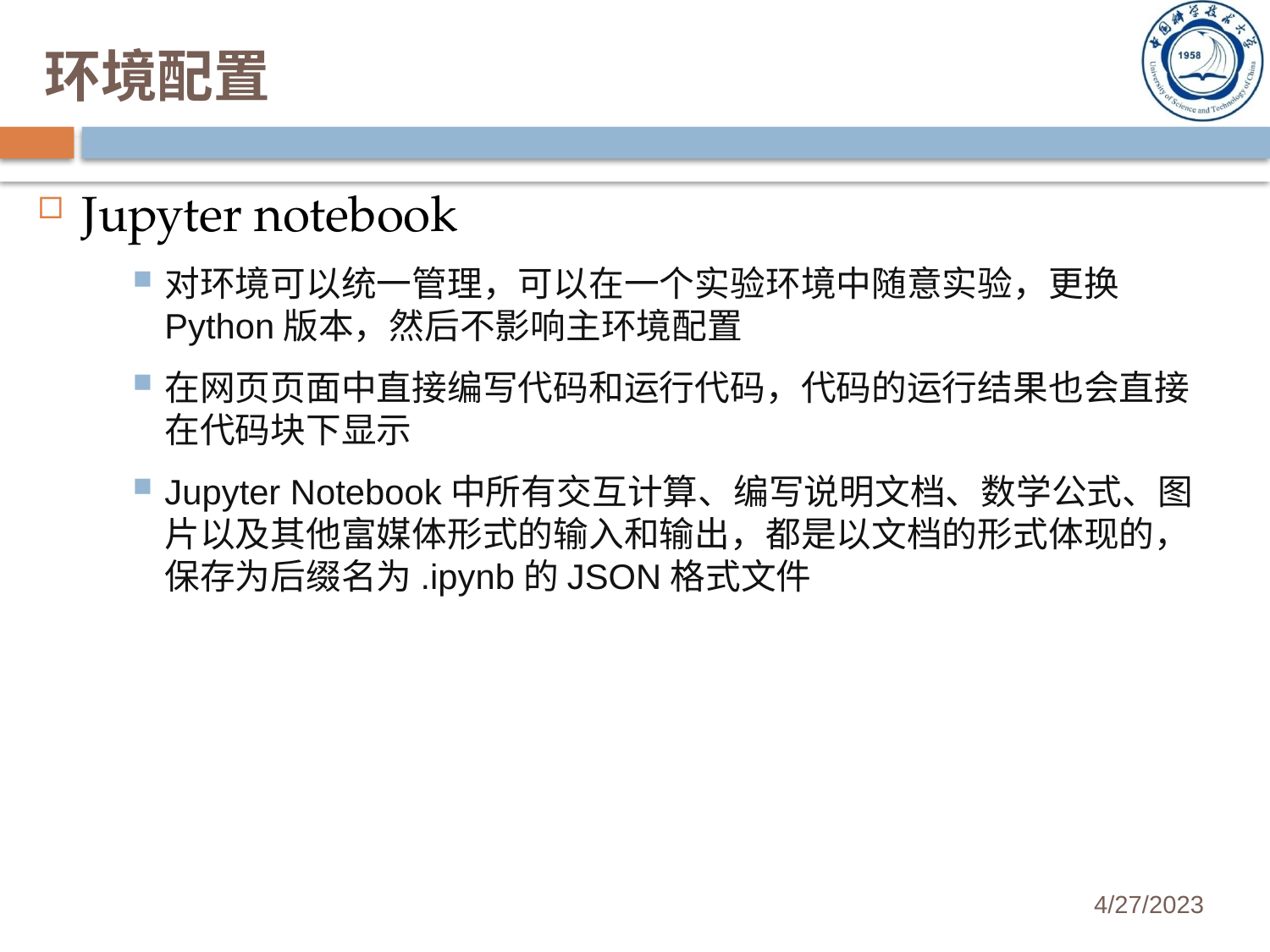

# 环境配置
Jupyter notebook
对环境可以统一管理，可以在一个实验环境中随意实验，更换Python版本，然后不影响主环境配置
在网页页面中直接编写代码和运行代码，代码的运行结果也会直接在代码块下显示
Jupyter Notebook中所有交互计算、编写说明文档、数学公式、图片以及其他富媒体形式的输入和输出，都是以文档的形式体现的，保存为后缀名为.ipynb的JSON格式文件

4/27/2023